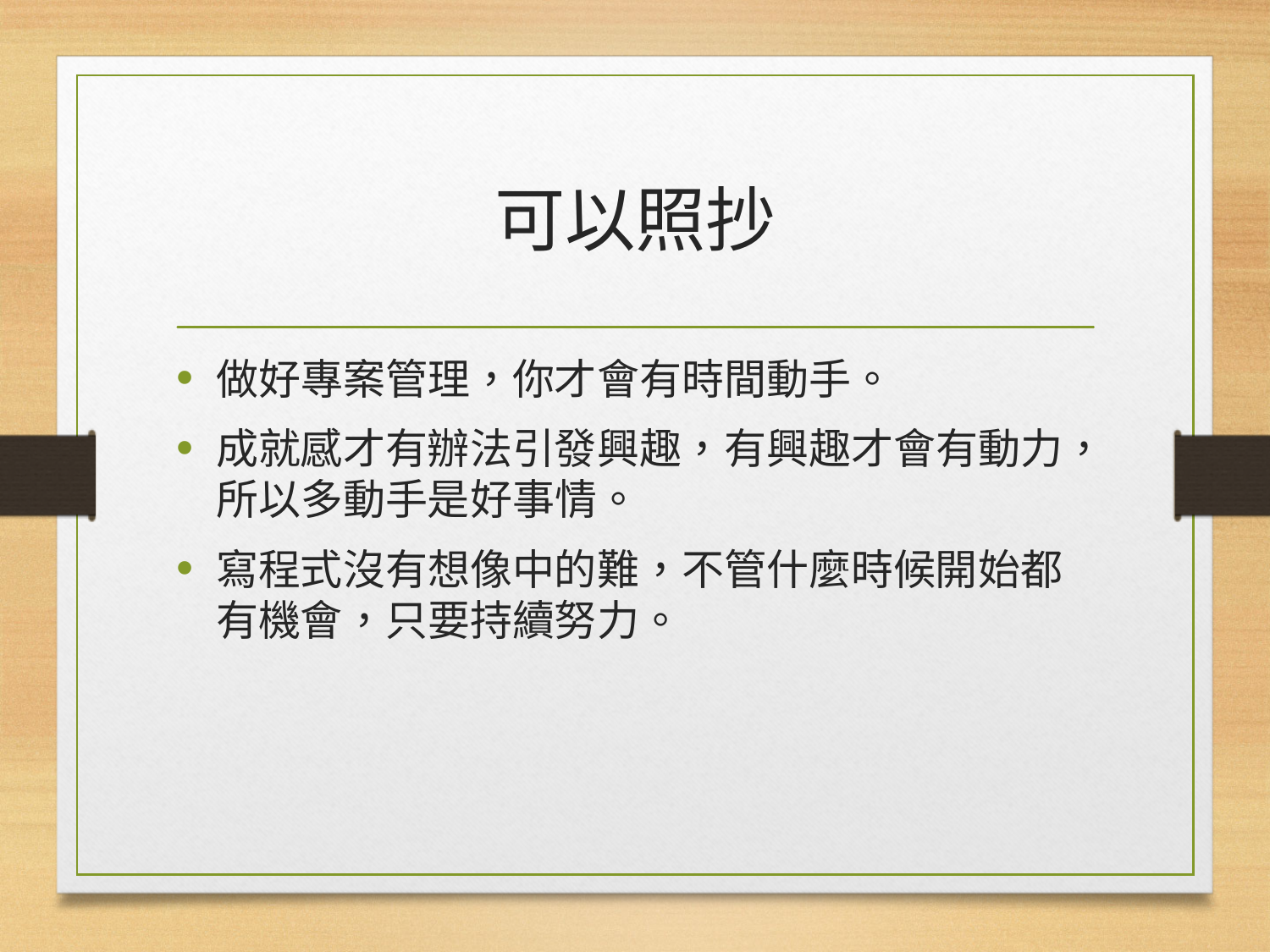

# 可以照抄
做好專案管理，你才會有時間動手。
成就感才有辦法引發興趣，有興趣才會有動力，所以多動手是好事情。
寫程式沒有想像中的難，不管什麼時候開始都有機會，只要持續努力。